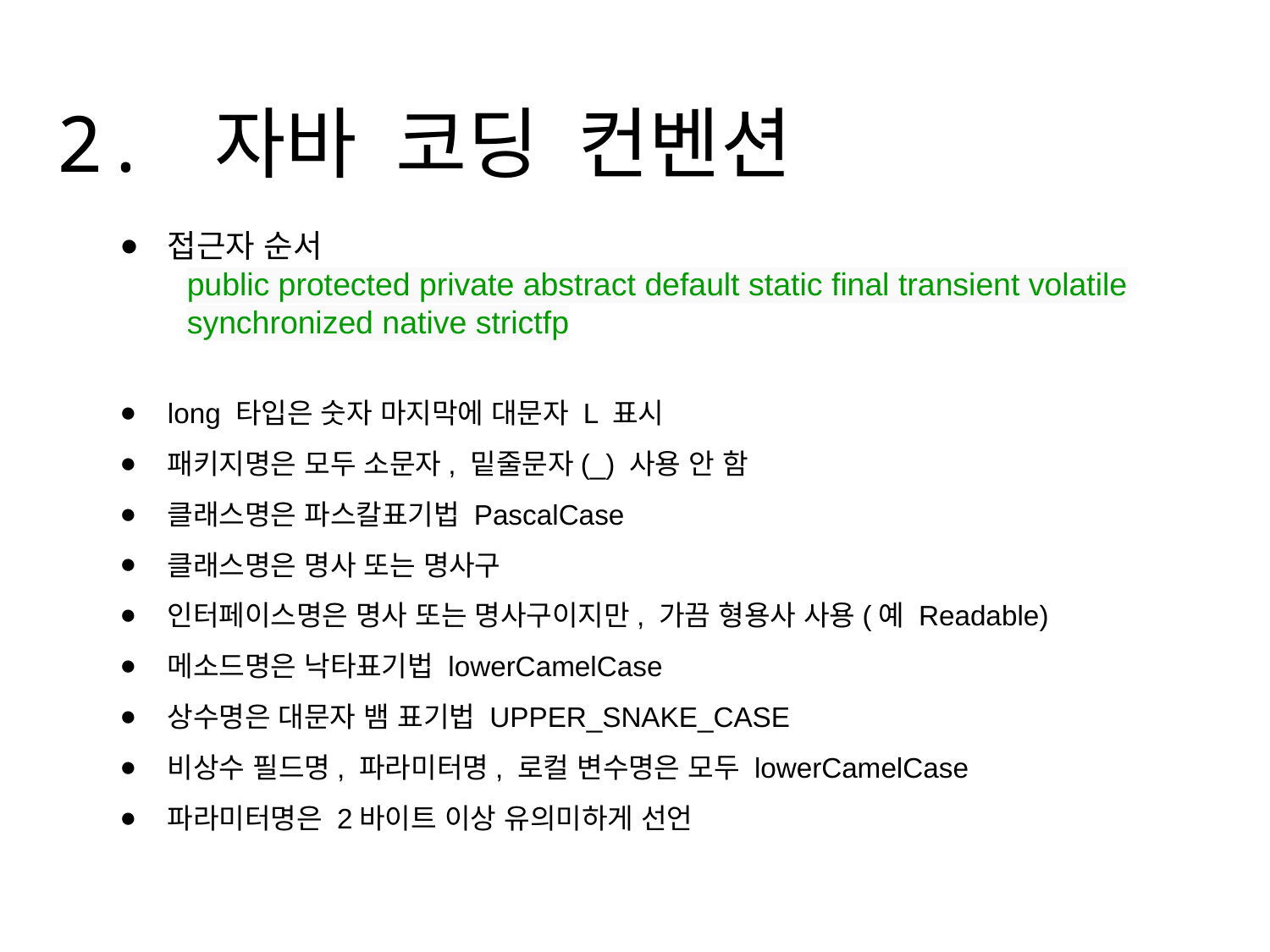

# 2. 자바 코딩 컨벤션
접근자 순서
public protected private abstract default static final transient volatile synchronized native strictfp

long 타입은 숫자 마지막에 대문자 L 표시
패키지명은 모두 소문자, 밑줄문자(_) 사용 안 함
클래스명은 파스칼표기법 PascalCase
클래스명은 명사 또는 명사구
인터페이스명은 명사 또는 명사구이지만, 가끔 형용사 사용(예 Readable)
메소드명은 낙타표기법 lowerCamelCase
상수명은 대문자 뱀 표기법 UPPER_SNAKE_CASE
비상수 필드명, 파라미터명, 로컬 변수명은 모두 lowerCamelCase
파라미터명은 2바이트 이상 유의미하게 선언